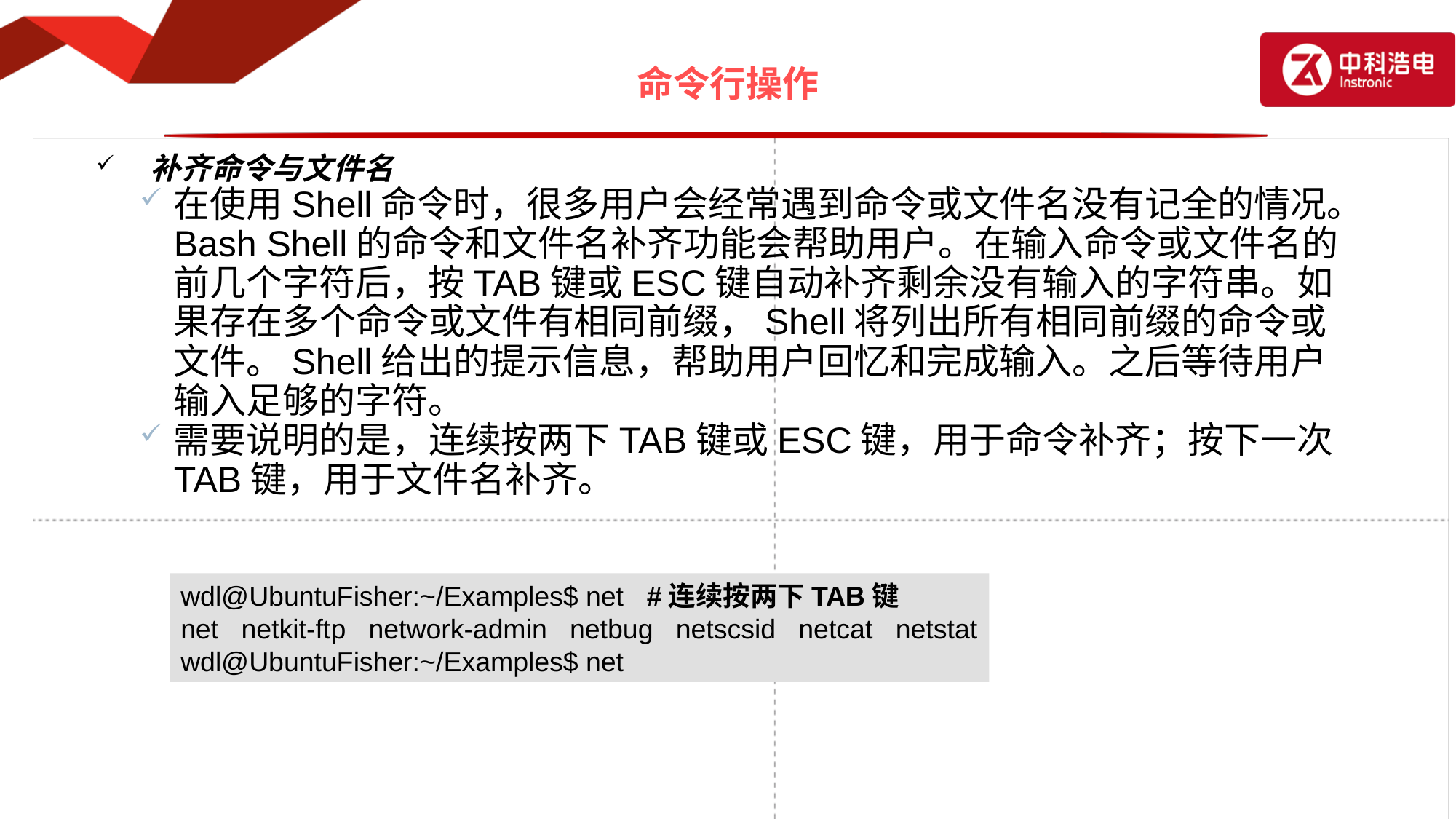

# 命令行操作
补齐命令与文件名
在使用Shell命令时，很多用户会经常遇到命令或文件名没有记全的情况。Bash Shell的命令和文件名补齐功能会帮助用户。在输入命令或文件名的前几个字符后，按TAB键或ESC键自动补齐剩余没有输入的字符串。如果存在多个命令或文件有相同前缀，Shell将列出所有相同前缀的命令或文件。Shell给出的提示信息，帮助用户回忆和完成输入。之后等待用户输入足够的字符。
需要说明的是，连续按两下TAB键或ESC键，用于命令补齐；按下一次TAB键，用于文件名补齐。
wdl@UbuntuFisher:~/Examples$ net   #连续按两下TAB键
net   netkit-ftp   network-admin   netbug   netscsid   netcat   netstat
wdl@UbuntuFisher:~/Examples$ net